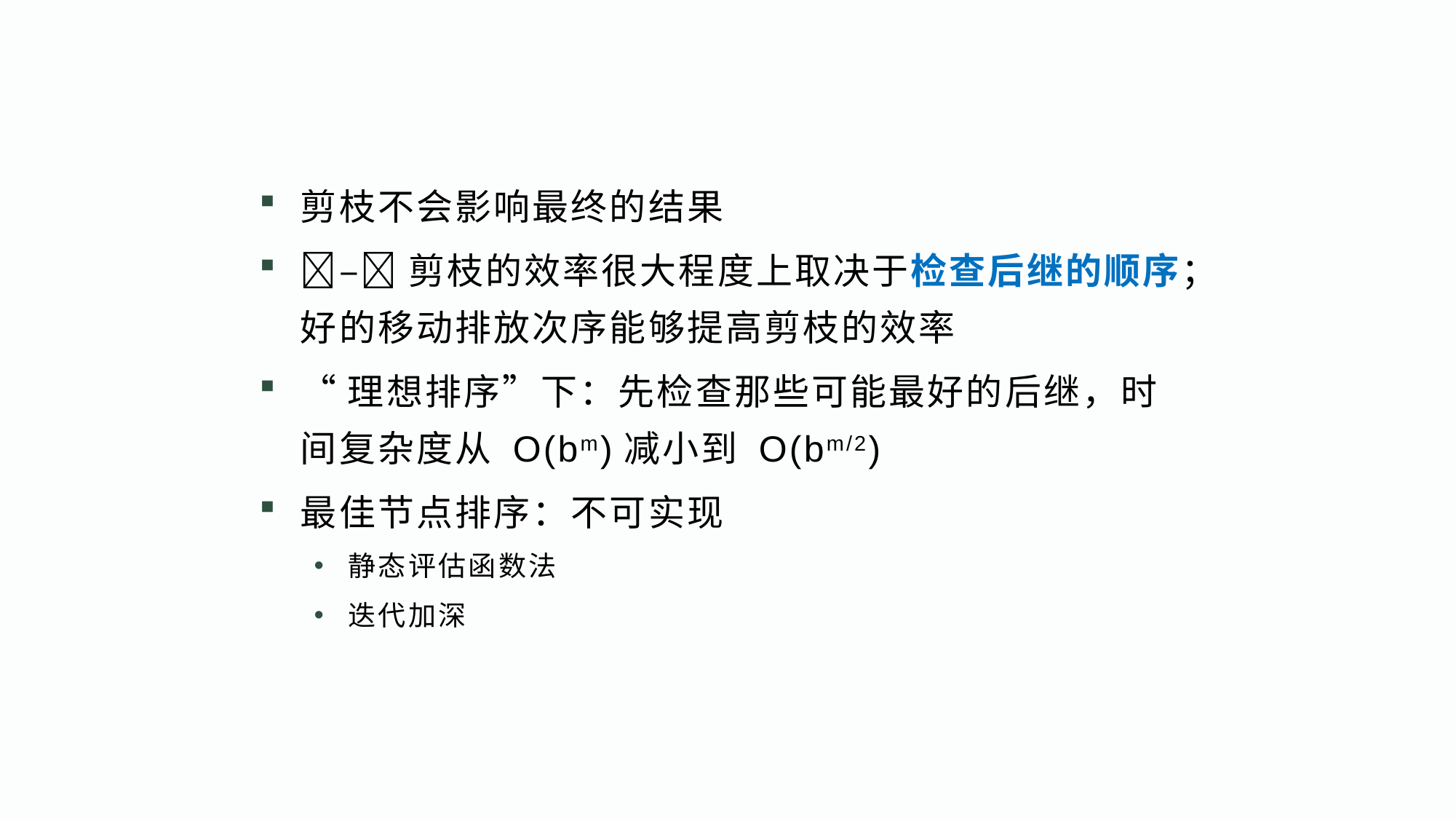

剪枝不会影响最终的结果
α–β剪枝的效率很大程度上取决于检查后继的顺序；好的移动排放次序能够提高剪枝的效率
“理想排序”下：先检查那些可能最好的后继，时间复杂度从 O(bm)减小到 O(bm/2)
最佳节点排序：不可实现
静态评估函数法
迭代加深